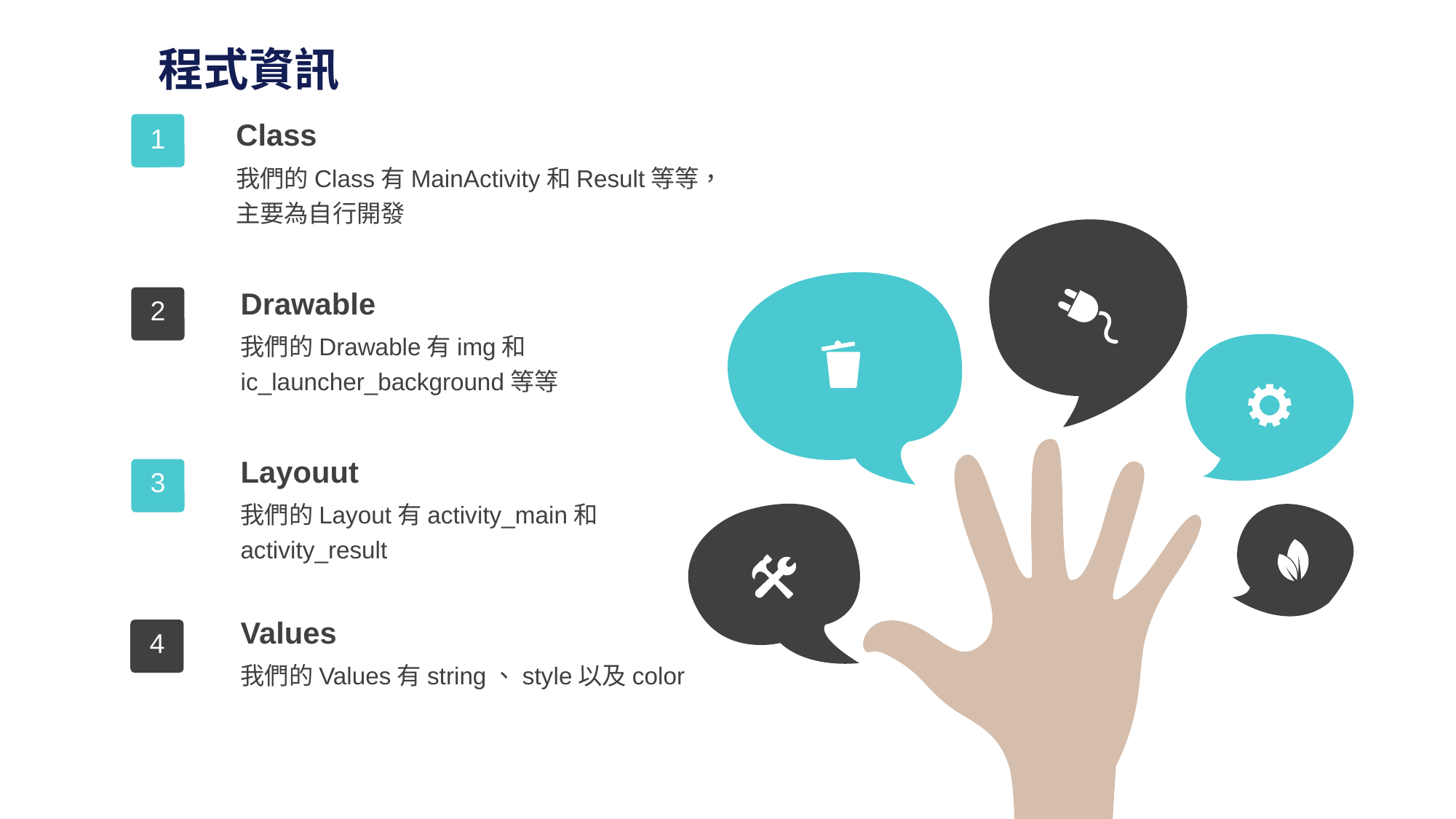

程式資訊
Class
我們的Class有MainActivity和Result等等，主要為自行開發

1

Drawable
我們的Drawable有img和ic_launcher_background等等

2

Layouut
我們的Layout有activity_main和activity_result

3

Values
我們的Values有string、style以及color

4